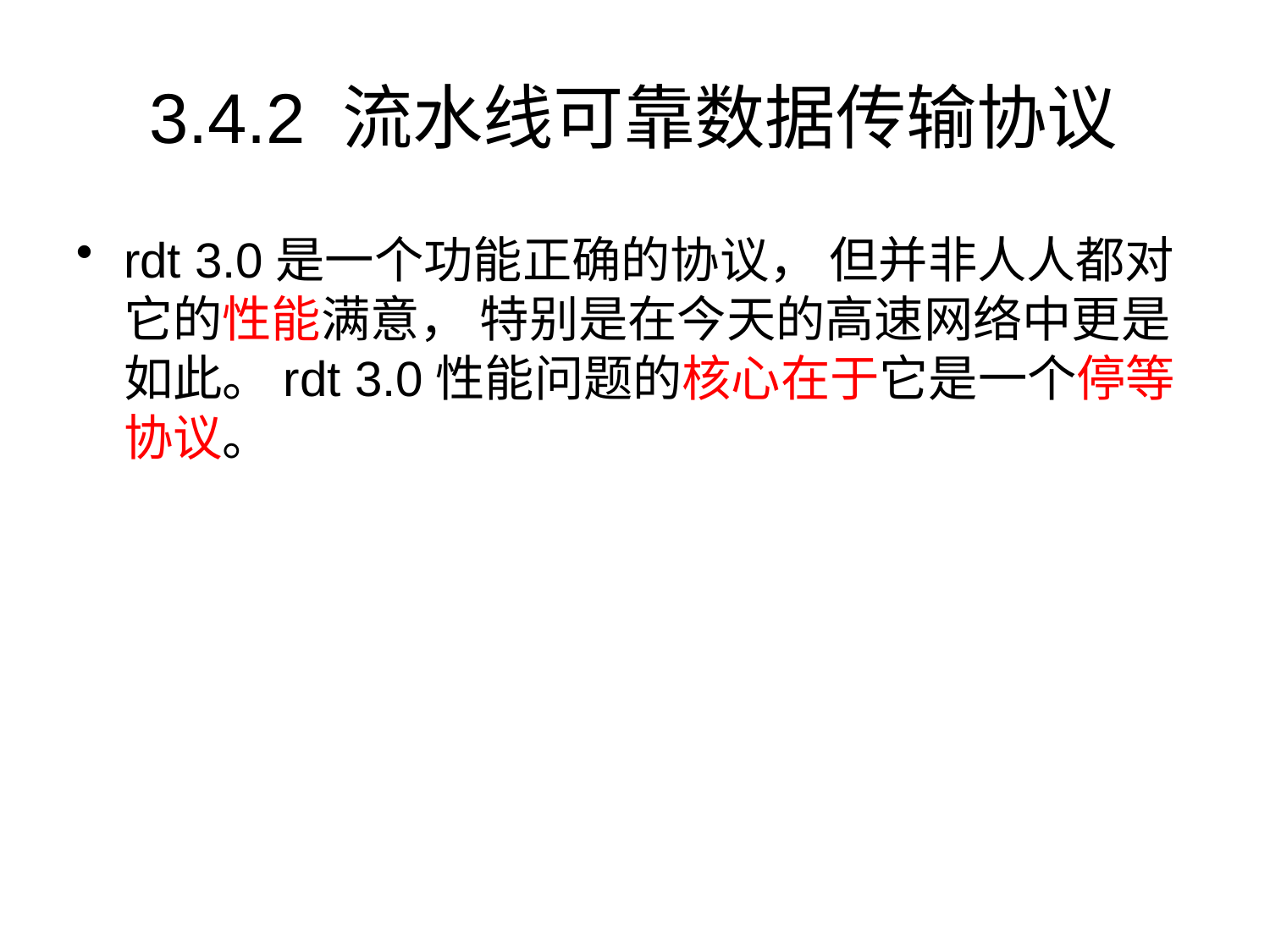

# 3.4.2 流水线可靠数据传输协议
rdt 3.0是一个功能正确的协议， 但并非人人都对它的性能满意， 特别是在今天的高速网络中更是如此。rdt 3.0性能问题的核心在于它是一个停等协议。